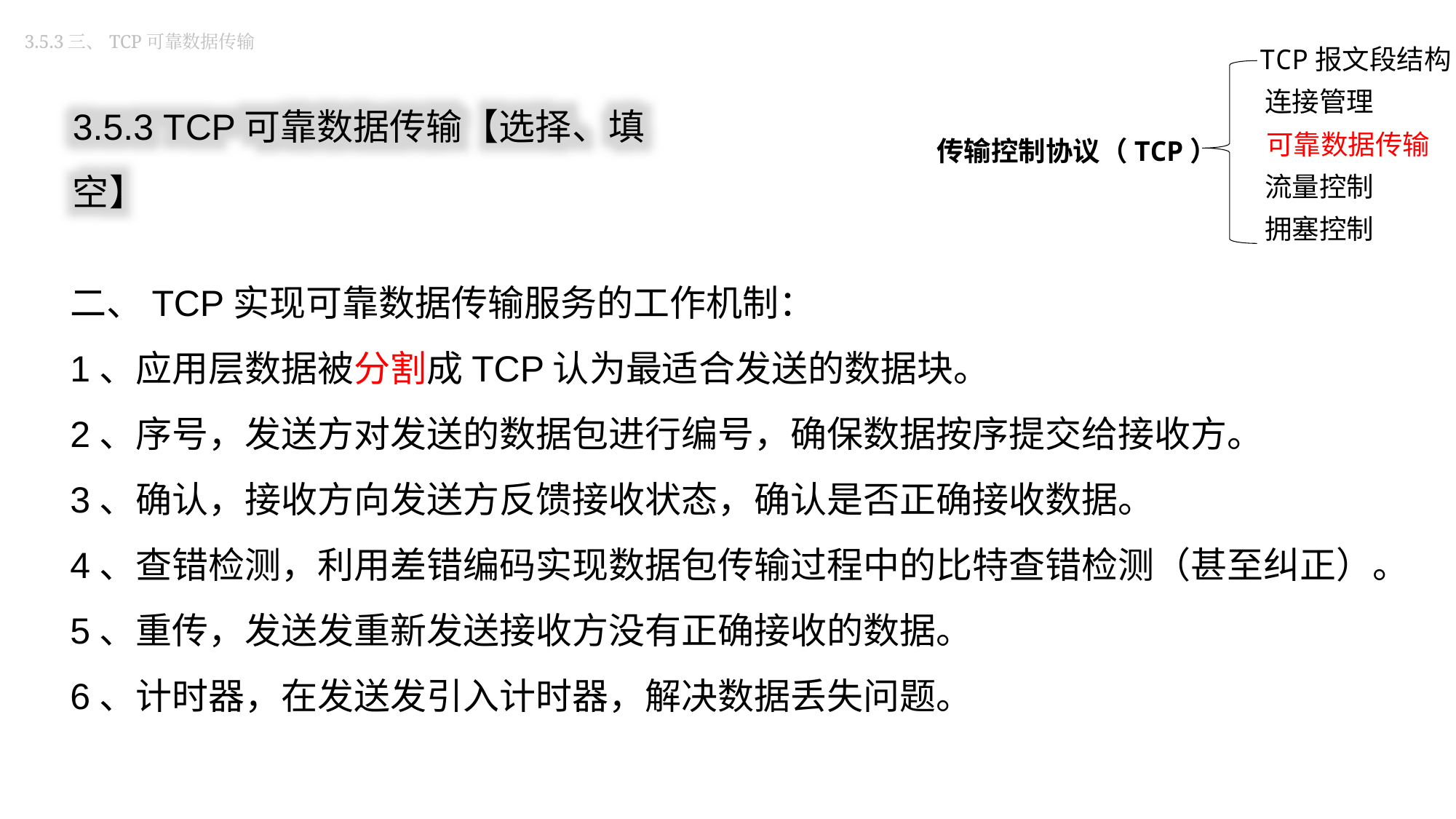

3.5.3三、TCP可靠数据传输
TCP报文段结构

连接管理
传输控制协议（TCP）
可靠数据传输
流量控制
拥塞控制
3.5.3 TCP可靠数据传输【选择、填空】
二、TCP实现可靠数据传输服务的工作机制：
1、应用层数据被分割成TCP认为最适合发送的数据块。
2、序号，发送方对发送的数据包进行编号，确保数据按序提交给接收方。
3、确认，接收方向发送方反馈接收状态，确认是否正确接收数据。
4、查错检测，利用差错编码实现数据包传输过程中的比特查错检测（甚至纠正）。
5、重传，发送发重新发送接收方没有正确接收的数据。
6、计时器，在发送发引入计时器，解决数据丢失问题。